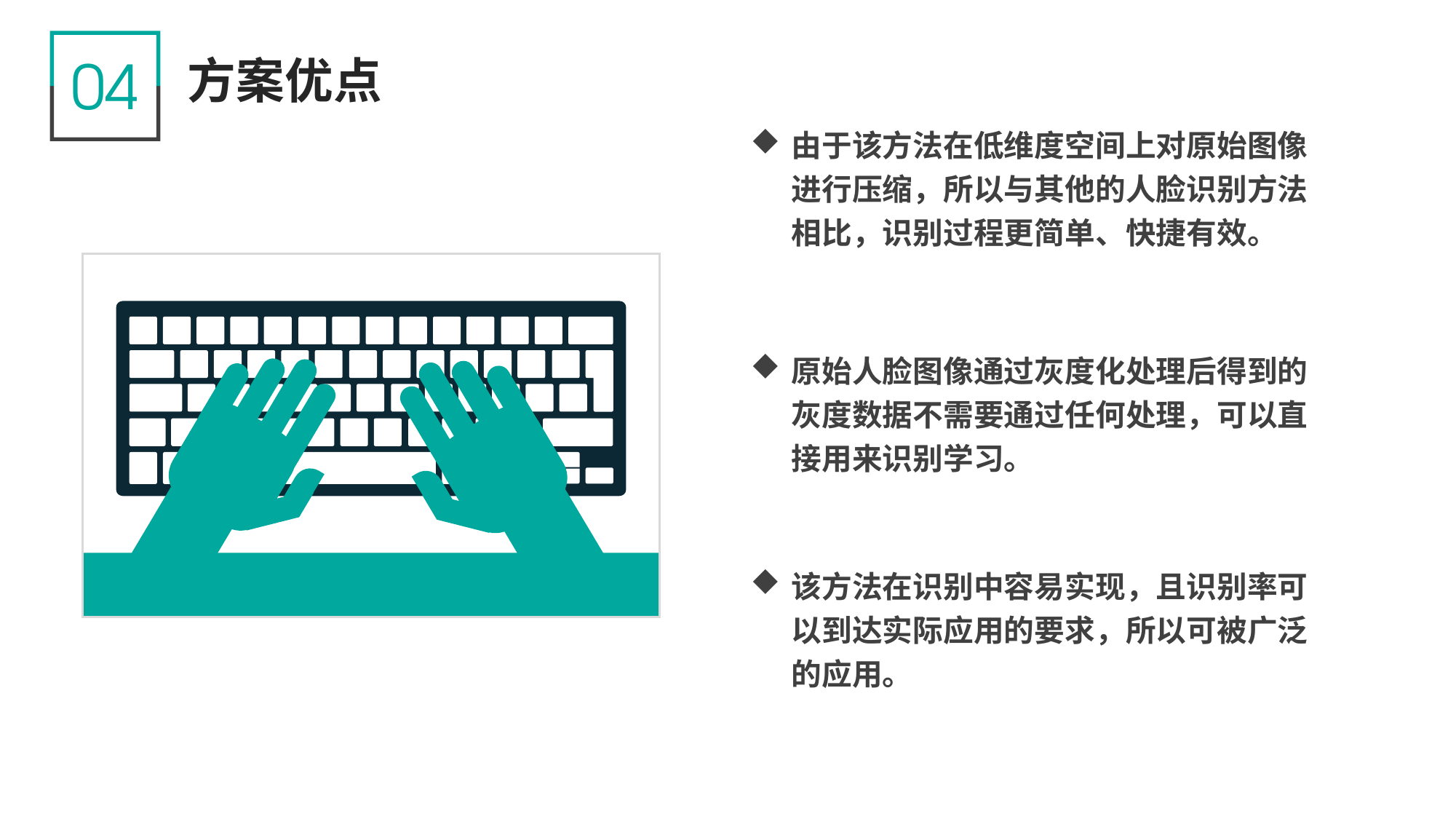

04
方案优点

由于该方法在低维度空间上对原始图像进行压缩，所以与其他的人脸识别方法相比，识别过程更简单、快捷有效。

原始人脸图像通过灰度化处理后得到的灰度数据不需要通过任何处理，可以直接用来识别学习。
该方法在识别中容易实现，且识别率可以到达实际应用的要求，所以可被广泛的应用。